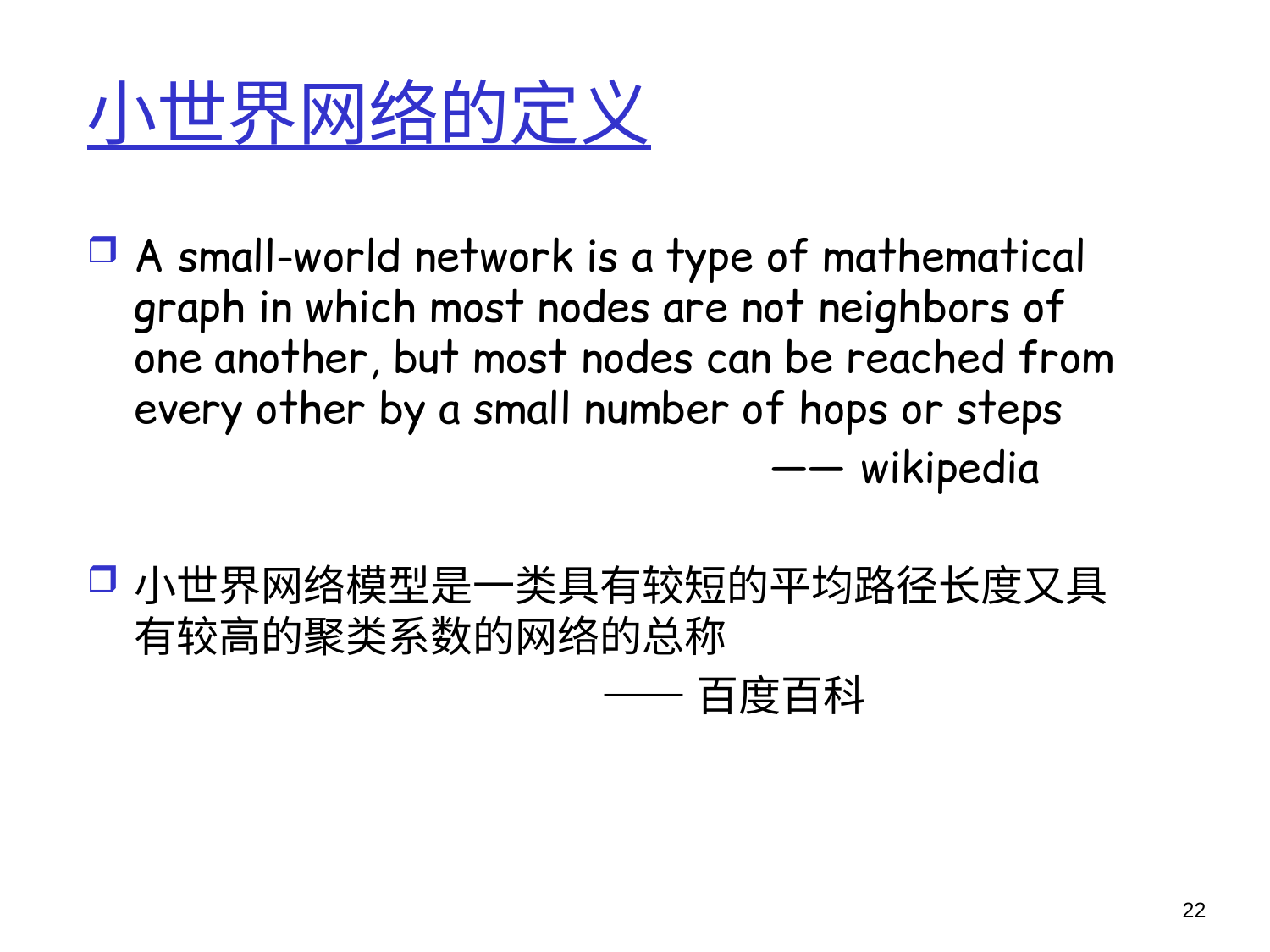

# 小世界网络的定义
A small-world network is a type of mathematical graph in which most nodes are not neighbors of one another, but most nodes can be reached from every other by a small number of hops or steps
                                                      —— wikipedia

小世界网络模型是一类具有较短的平均路径长度又具有较高的聚类系数的网络的总称
                                                      ——百度百科
22